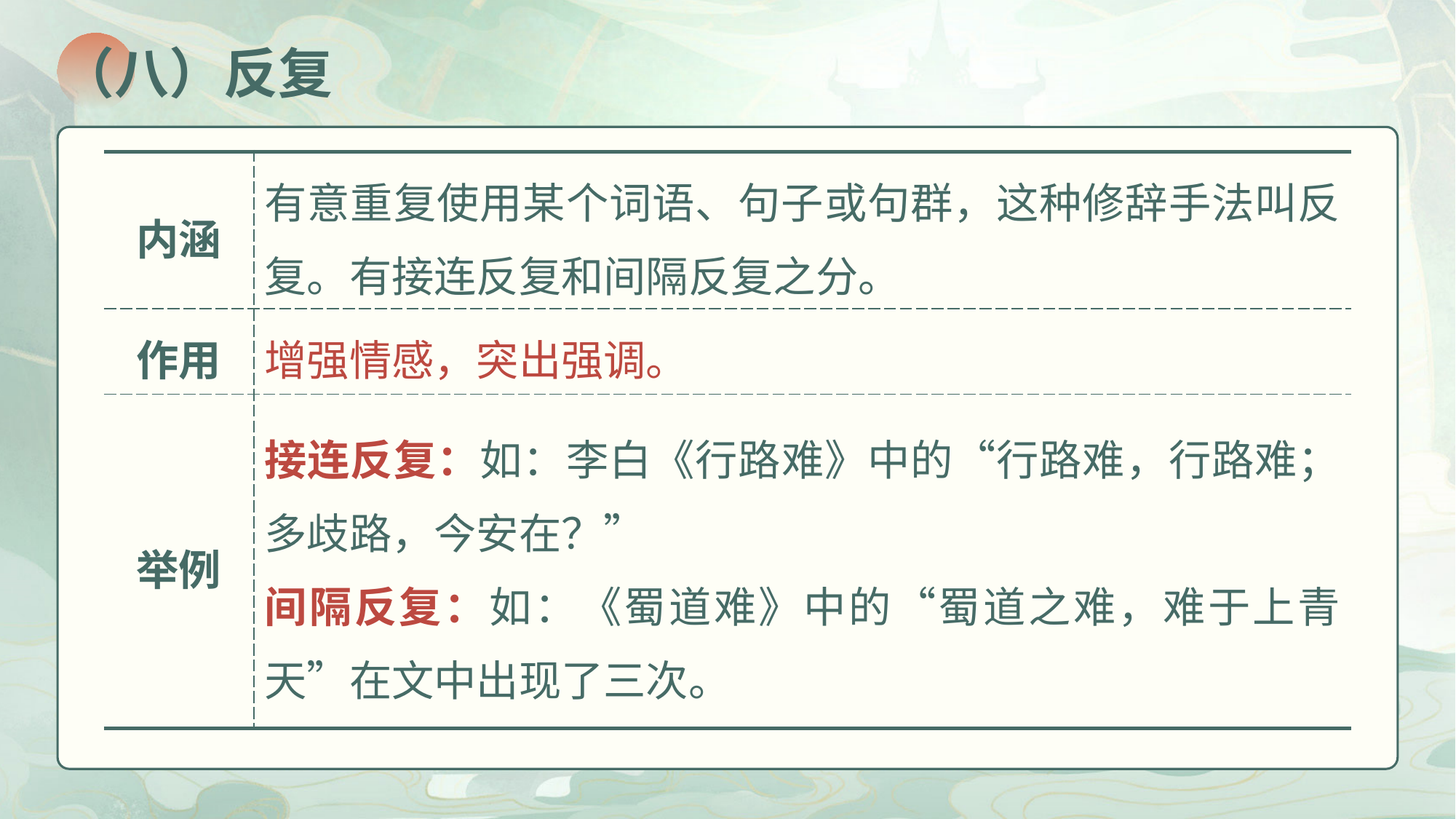

（八）反复

| 内涵 | 有意重复使用某个词语、句子或句群，这种修辞手法叫反复。有接连反复和间隔反复之分。 |
| --- | --- |
| 作用 | 增强情感，突出强调。 |
| 举例 | 接连反复：如：李白《行路难》中的“行路难，行路难；多歧路，今安在？” 间隔反复：如：《蜀道难》中的“蜀道之难，难于上青天”在文中出现了三次。 |